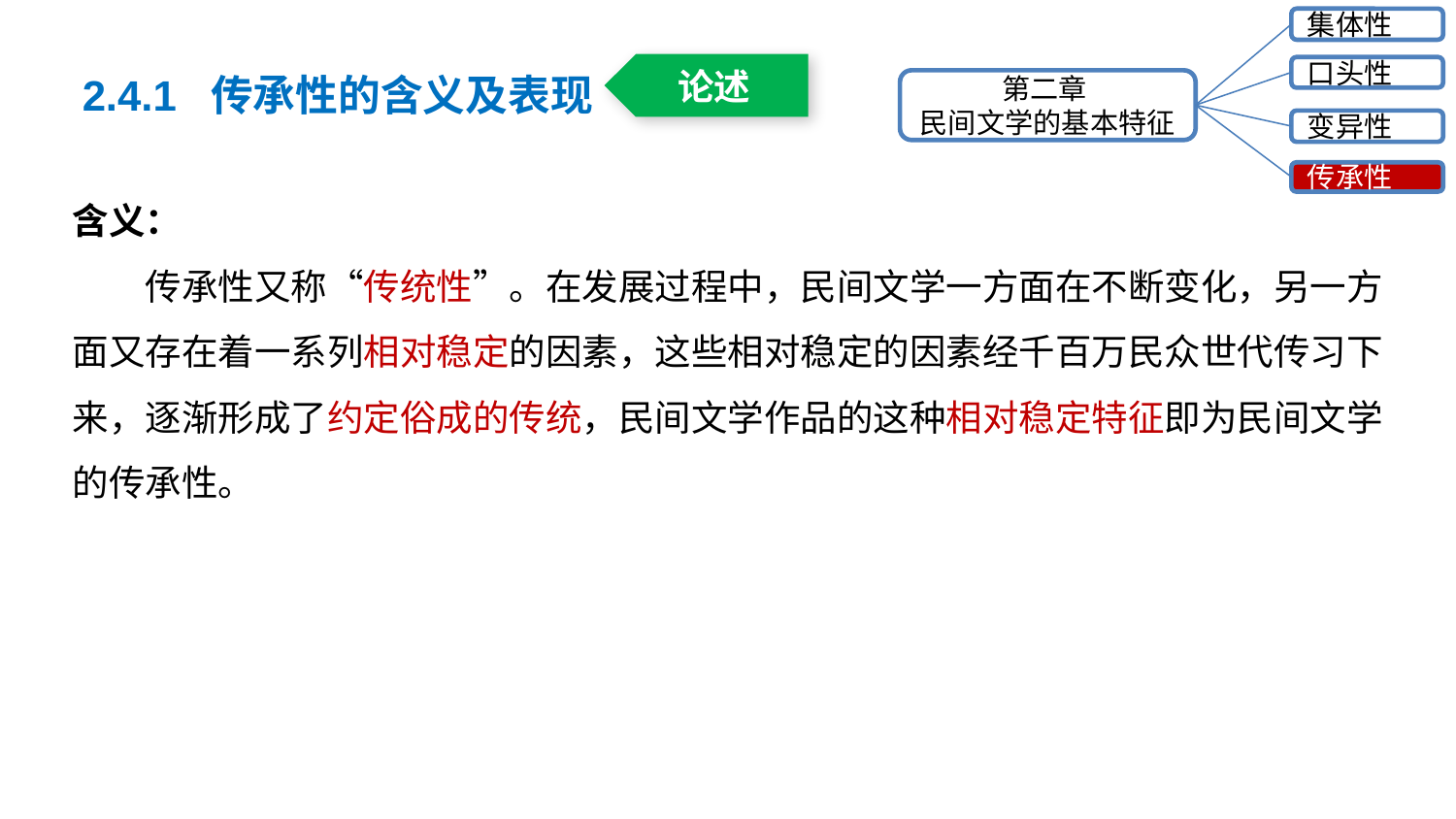

集体性
口头性
第二章
民间文学的基本特征
变异性
传承性
2.4.1  传承性的含义及表现
论述
含义：
传承性又称“传统性”。在发展过程中，民间文学一方面在不断变化，另一方面又存在着一系列相对稳定的因素，这些相对稳定的因素经千百万民众世代传习下来，逐渐形成了约定俗成的传统，民间文学作品的这种相对稳定特征即为民间文学的传承性。